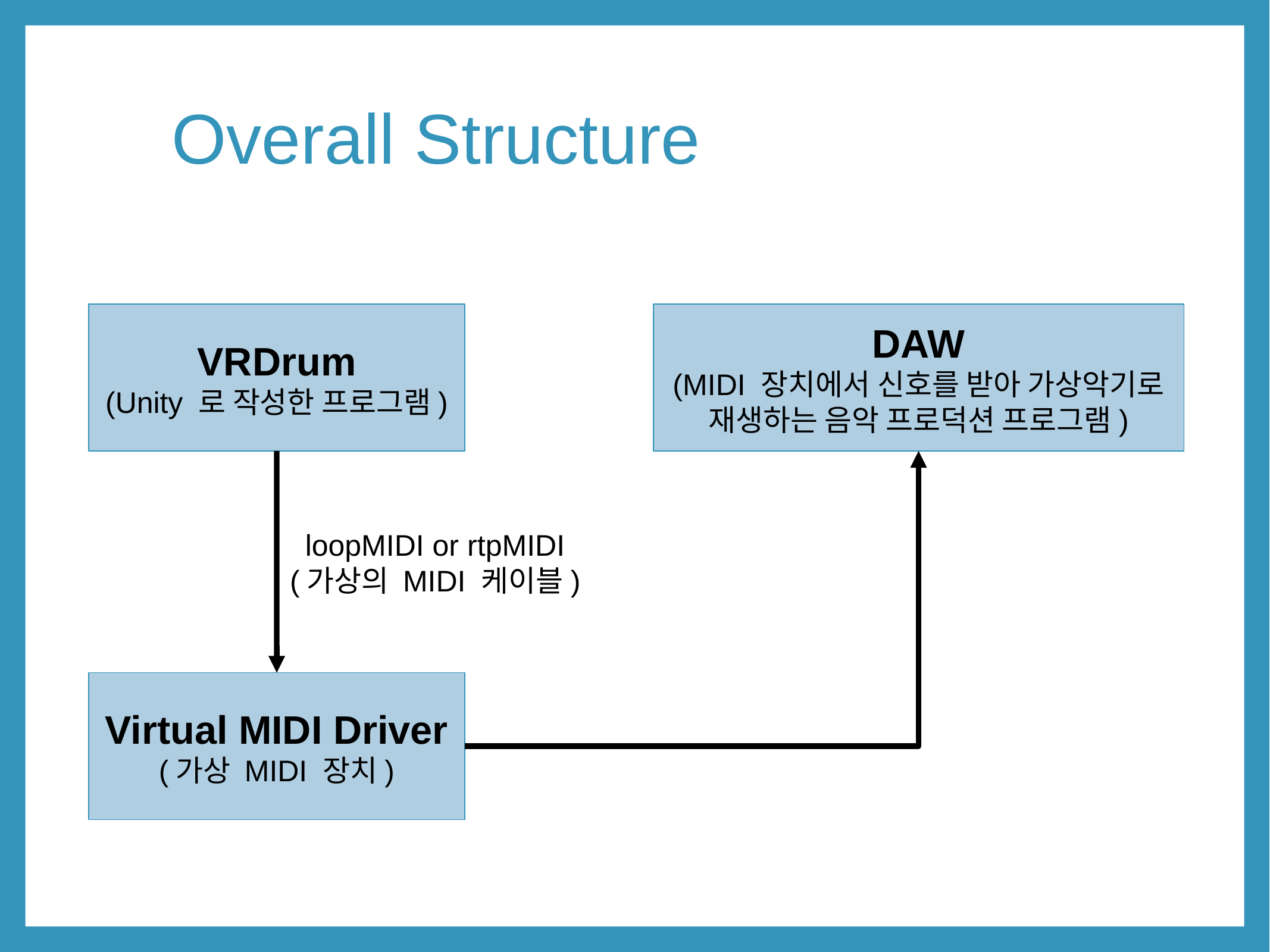

# Overall Structure
VRDrum
(Unity 로 작성한 프로그램)
DAW
(MIDI 장치에서 신호를 받아 가상악기로 재생하는 음악 프로덕션 프로그램)
loopMIDI or rtpMIDI
(가상의 MIDI 케이블)
Virtual MIDI Driver
(가상 MIDI 장치)